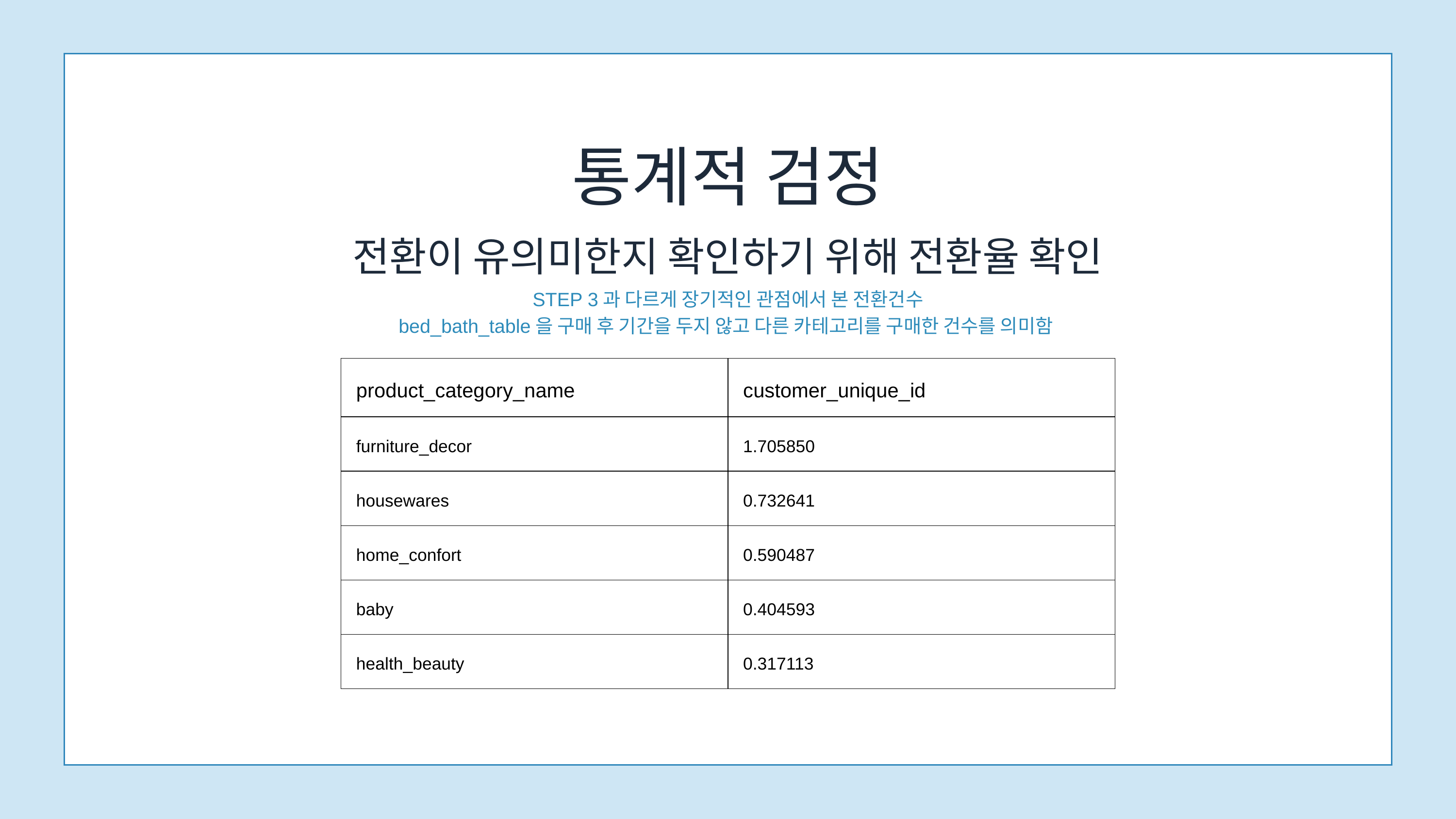

통계적 검정
전환이 유의미한지 확인하기 위해 전환율 확인
STEP 3과 다르게 장기적인 관점에서 본 전환건수
bed_bath_table을 구매 후 기간을 두지 않고 다른 카테고리를 구매한 건수를 의미함
| product\_category\_name | customer\_unique\_id |
| --- | --- |
| furniture\_decor | 1.705850 |
| housewares | 0.732641 |
| home\_confort | 0.590487 |
| baby | 0.404593 |
| health\_beauty | 0.317113 |